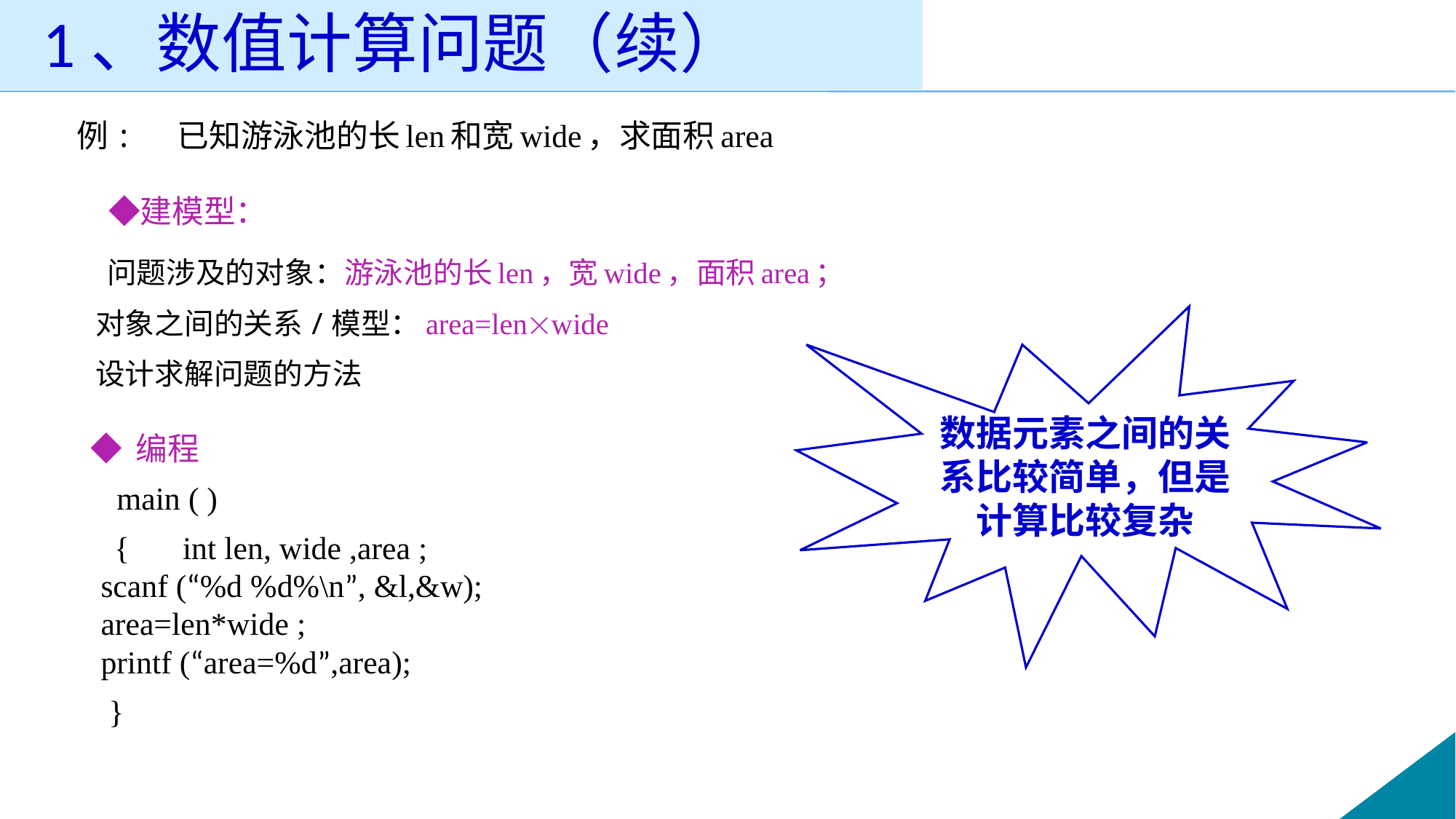

# 1、数值计算问题（续）

例:  已知游泳池的长len和宽wide，求面积area
　◆建模型：
 问题涉及的对象：游泳池的长len，宽wide，面积area；
  对象之间的关系/模型：area=len×wide
  设计求解问题的方法
  ◆ 编程
     main ( )
　{   	int len, wide ,area ;
	scanf (“%d %d%\n”, &l,&w);
	area=len*wide ;
	printf (“area=%d”,area);
    }

数据元素之间的关系比较简单，但是计算比较复杂